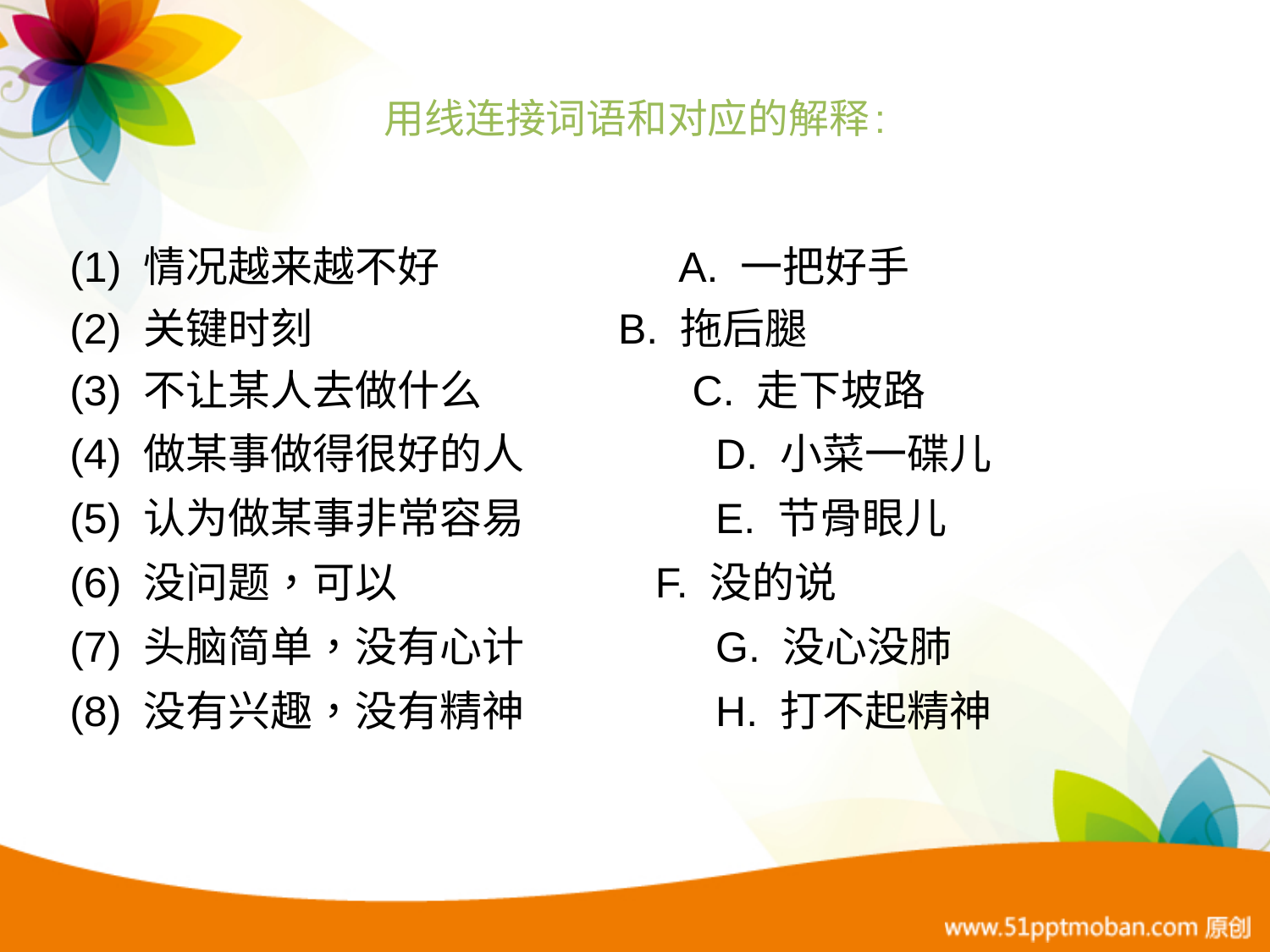

# 用线连接词语和对应的解释:
(1) 情况越来越不好                        A. 一把好手
(2) 关键时刻                               B. 拖后腿
(3) 不让某人去做什么                     C. 走下坡路
(4) 做某事做得很好的人                   D. 小菜一碟儿
(5) 认为做某事非常容易                   E. 节骨眼儿
(6) 没问题，可以                          F. 没的说
(7) 头脑简单，没有心计                   G. 没心没肺
(8) 没有兴趣，没有精神                   H. 打不起精神